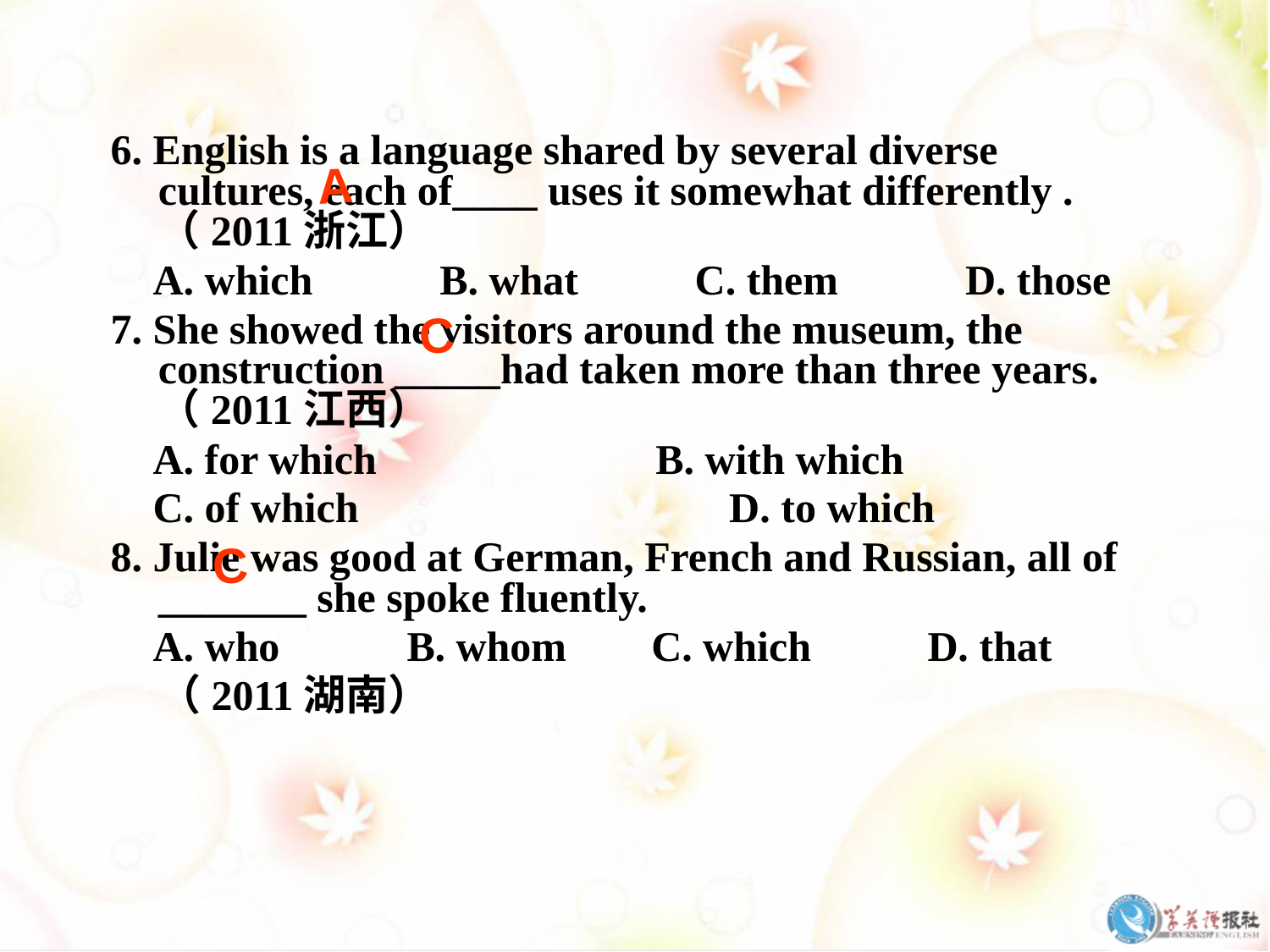

6. English is a language shared by several diverse cultures, each of____ uses it somewhat differently .（2011浙江）
    A. which            B. what           C. them            D. those
7. She showed the visitors around the museum, the construction _____had taken more than three years.     （2011江西）
    A. for which	                       B. with which
    C. of which                                   D. to which
8. Julie was good at German, French and Russian, all of _______ she spoke fluently.
    A. who            B. whom        C. which           D. that
    （2011湖南）
A
C
C